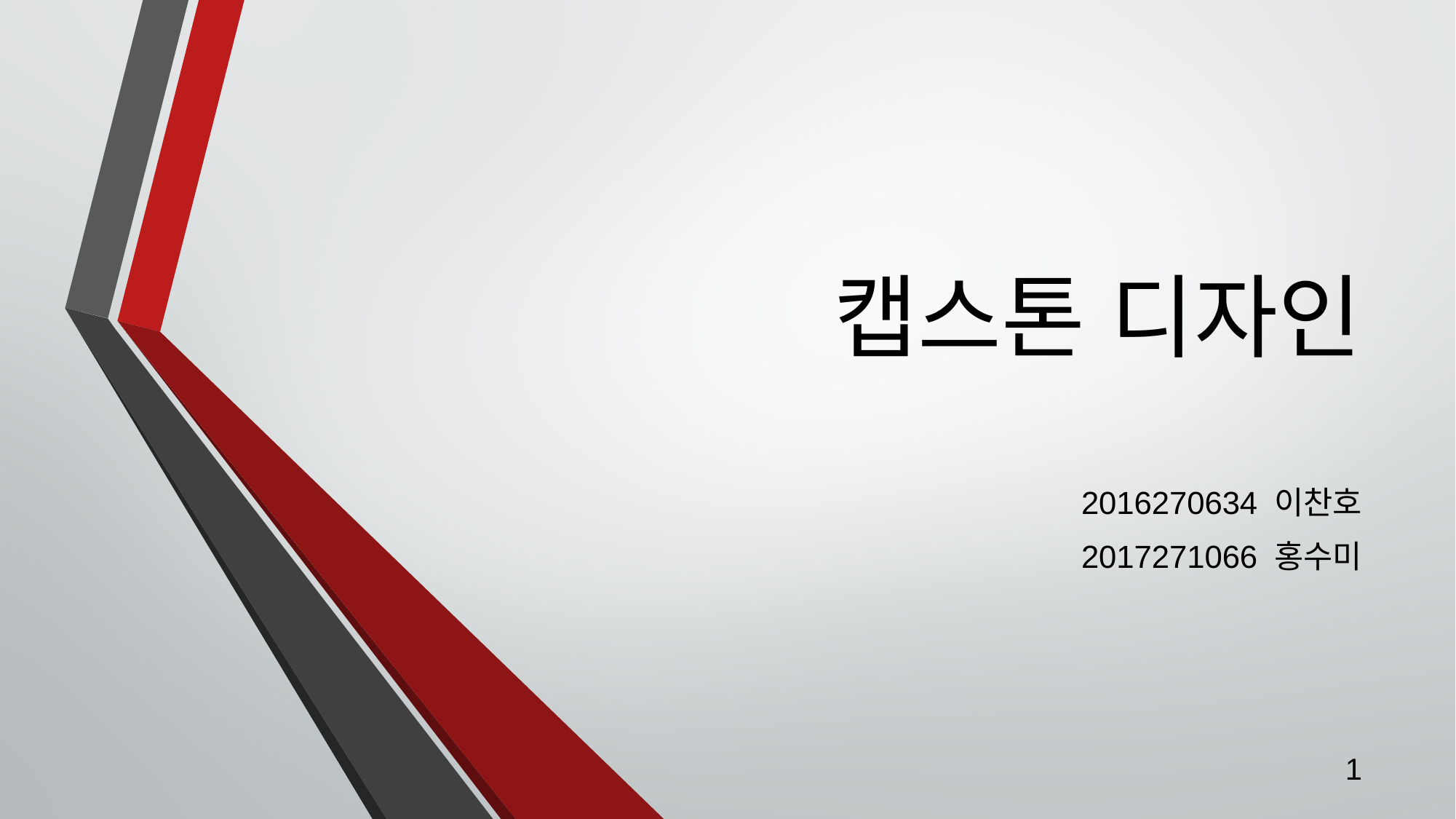

# 캡스톤 디자인
2016270634 이찬호
2017271066 홍수미
1